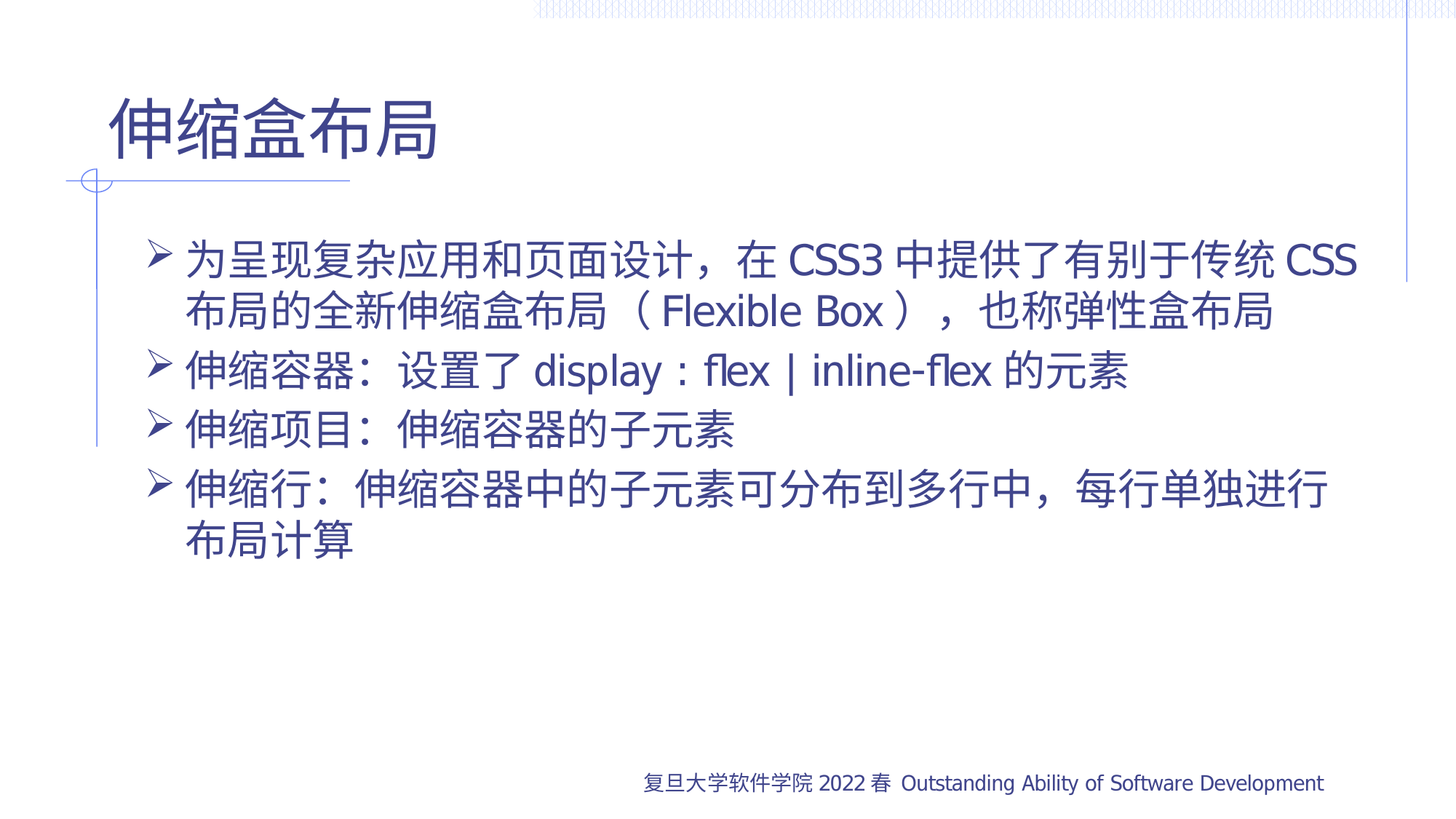

# 伸缩盒布局
为呈现复杂应用和页面设计，在CSS3中提供了有别于传统CSS布局的全新伸缩盒布局（Flexible Box），也称弹性盒布局
伸缩容器：设置了display : flex | inline-flex的元素
伸缩项目：伸缩容器的子元素
伸缩行：伸缩容器中的子元素可分布到多行中，每行单独进行布局计算